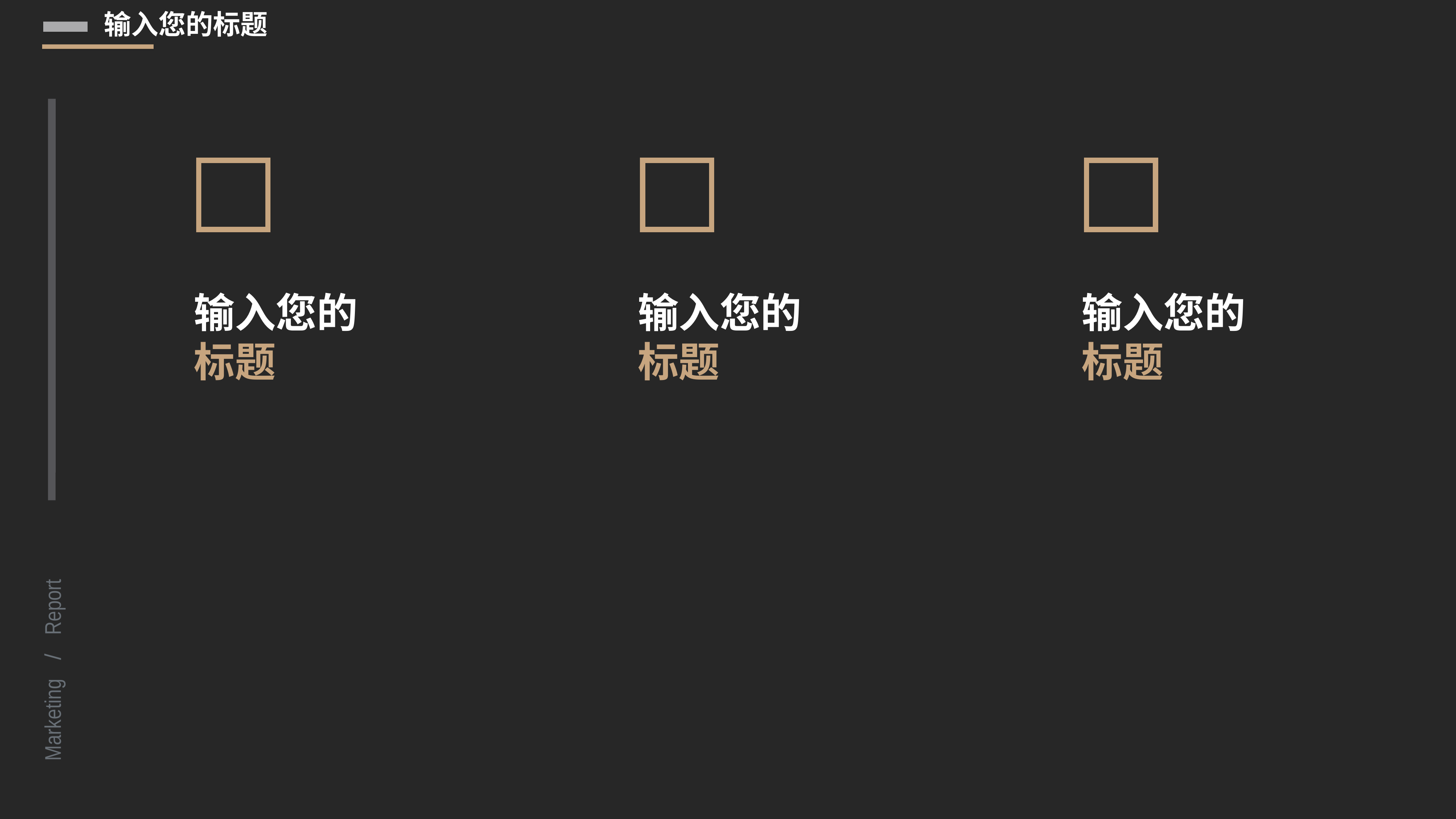

输入您的标题

输入您的
标题

输入您的
标题

输入您的
标题